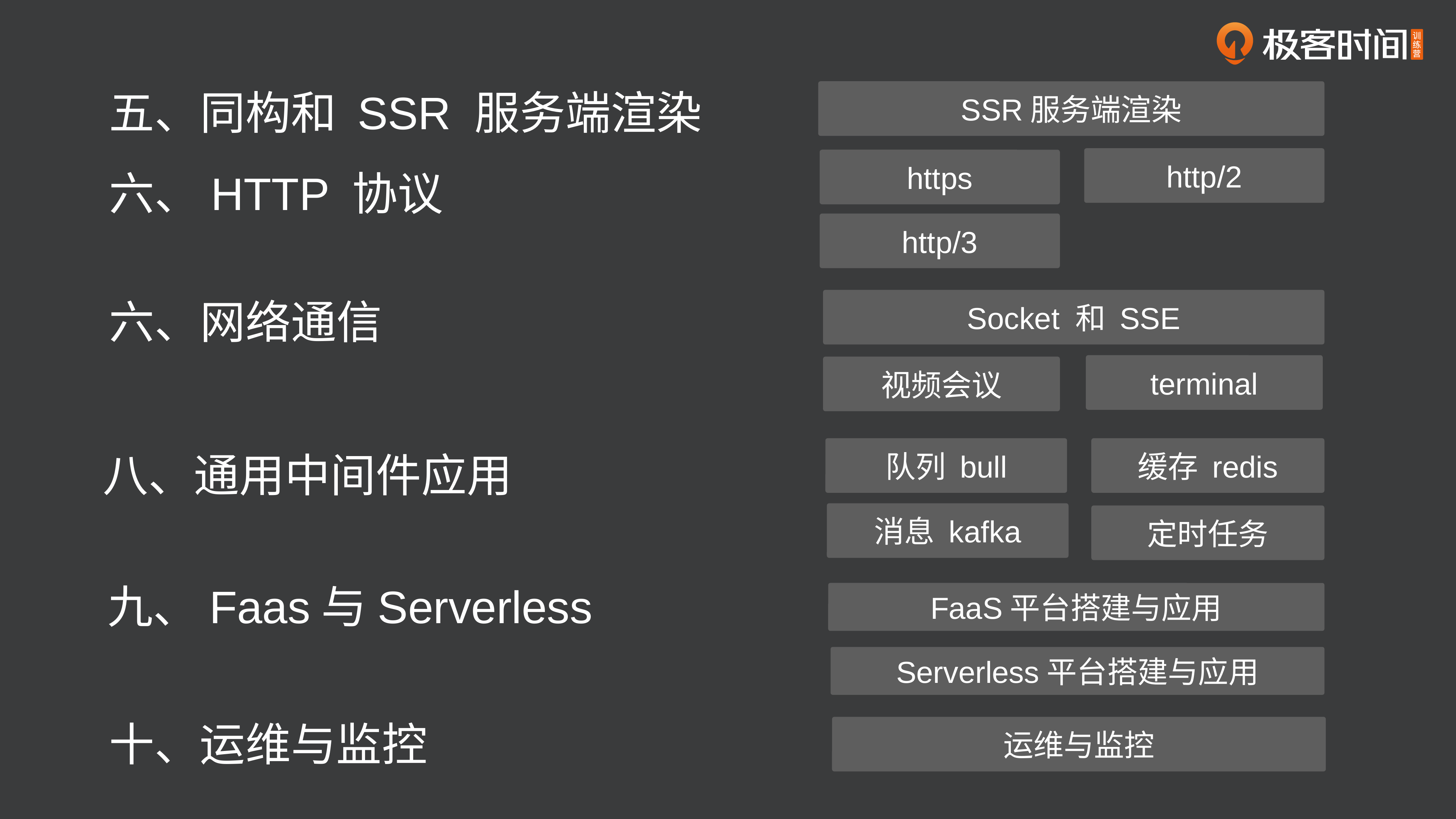

SSR服务端渲染
五、同构和 SSR 服务端渲染
http/2
https
六、HTTP 协议
http/3

Socket 和 SSE
六、网络通信
terminal
视频会议
队列 bull
缓存 redis
八、通用中间件应用
消息 kafka
定时任务
九、Faas与Serverless
FaaS平台搭建与应用
Serverless平台搭建与应用
十、运维与监控
运维与监控